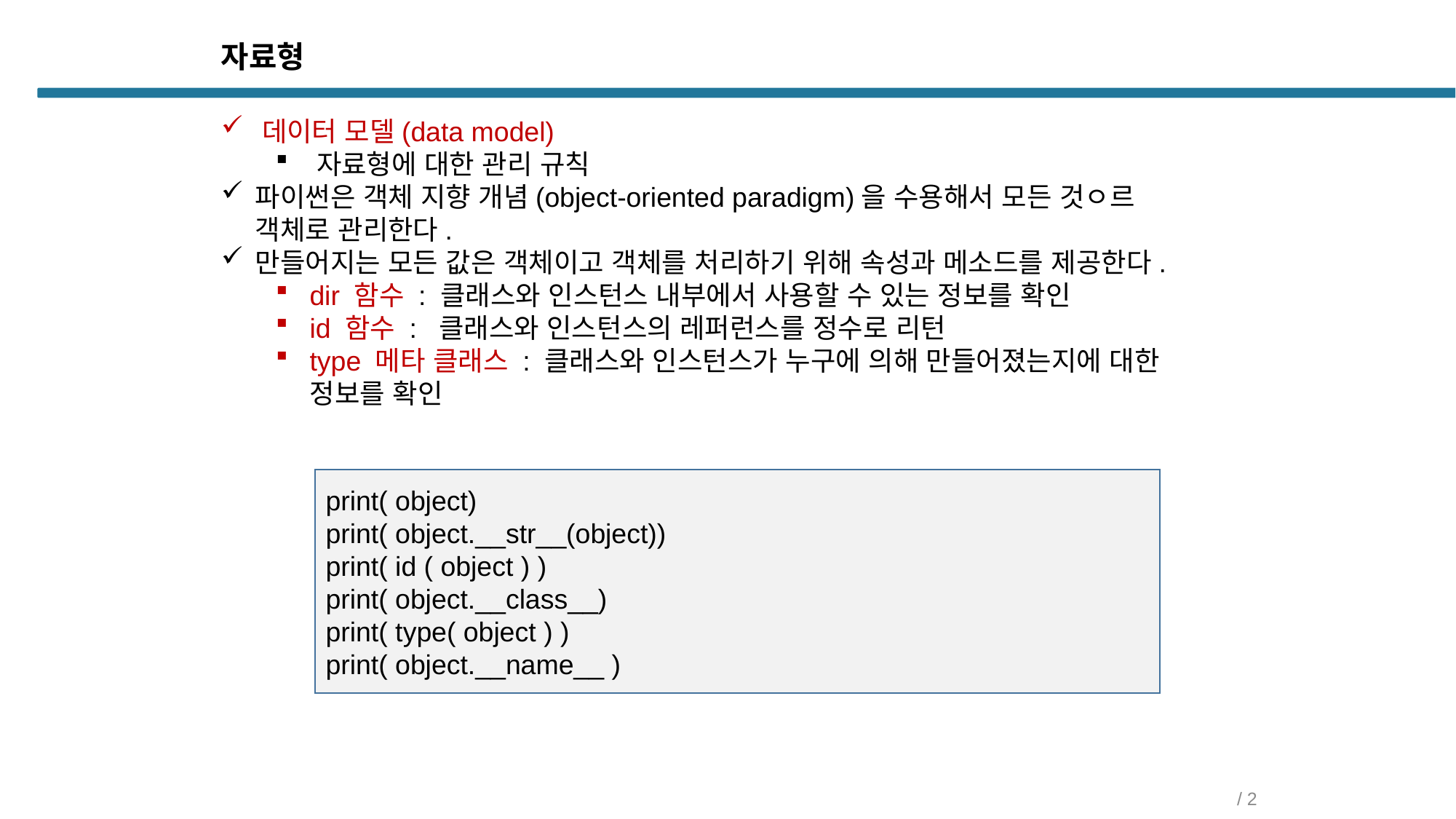

자료형
데이터 모델(data model)
자료형에 대한 관리 규칙
파이썬은 객체 지향 개념(object-oriented paradigm)을 수용해서 모든 것ㅇ르 객체로 관리한다.
만들어지는 모든 값은 객체이고 객체를 처리하기 위해 속성과 메소드를 제공한다.
dir 함수 : 클래스와 인스턴스 내부에서 사용할 수 있는 정보를 확인
id 함수 :  클래스와 인스턴스의 레퍼런스를 정수로 리턴
type 메타 클래스 : 클래스와 인스턴스가 누구에 의해 만들어졌는지에 대한 정보를 확인

print( object)
print( object.__str__(object))
print( id ( object ) )
print( object.__class__)
print( type( object ) )
print( object.__name__ )
/ 2